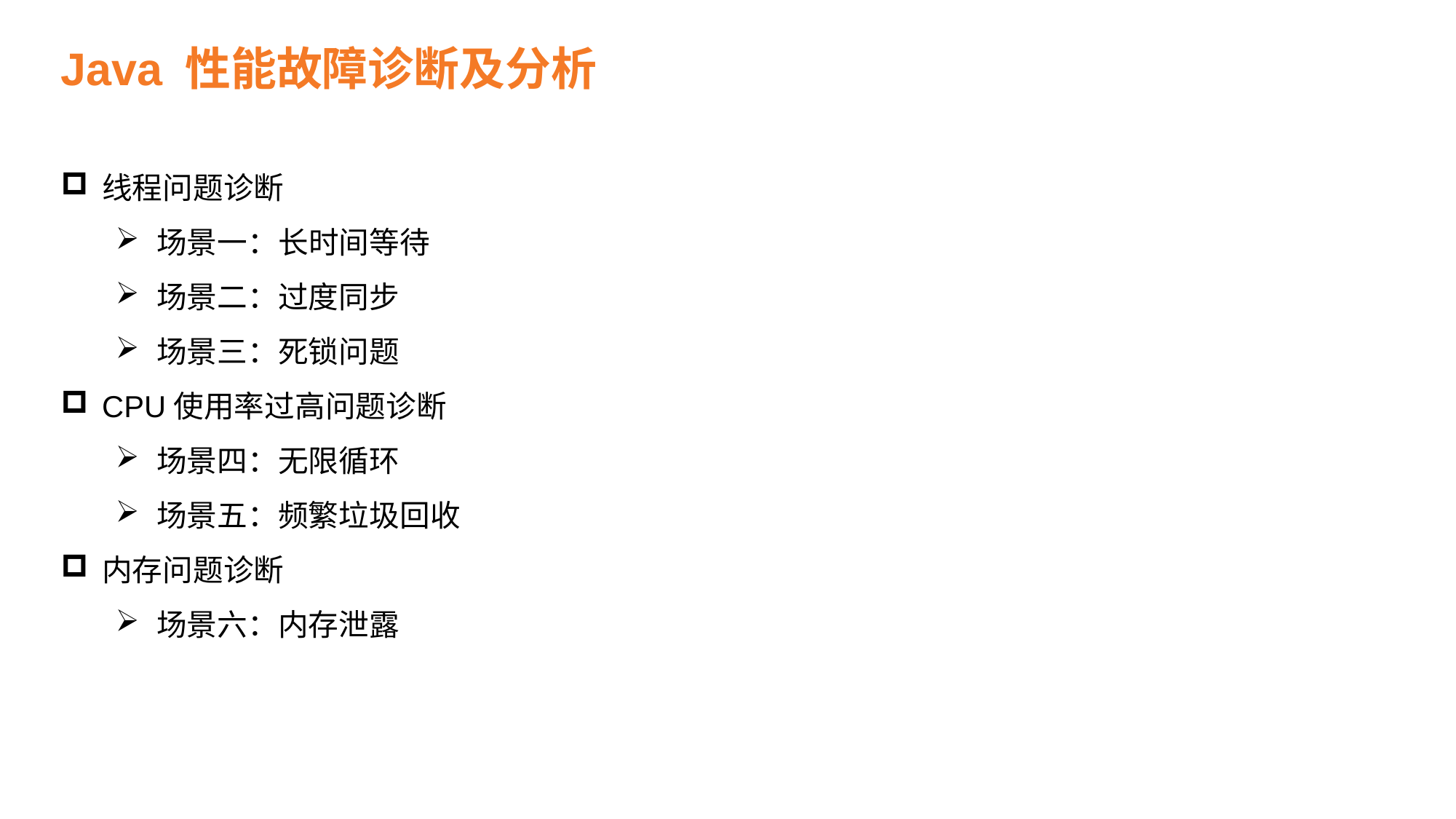

Java 性能故障诊断及分析
线程问题诊断
场景一：长时间等待
场景二：过度同步
场景三：死锁问题
CPU使用率过高问题诊断
场景四：无限循环
场景五：频繁垃圾回收
内存问题诊断
场景六：内存泄露